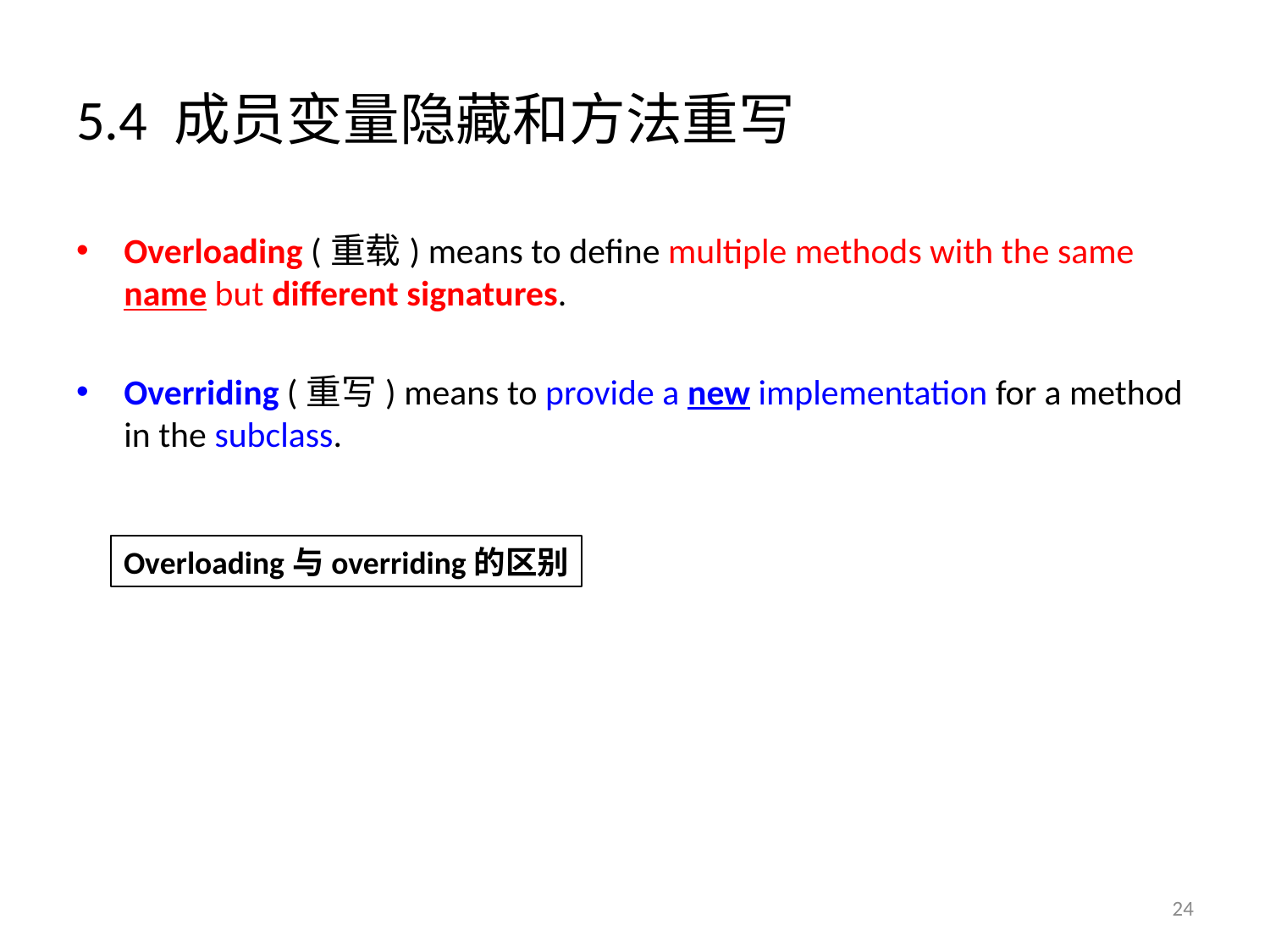

# 5.4 成员变量隐藏和方法重写
Overloading (重载) means to define multiple methods with the same name but different signatures.

Overriding (重写) means to provide a new implementation for a method in the subclass.
Overloading与overriding的区别
24